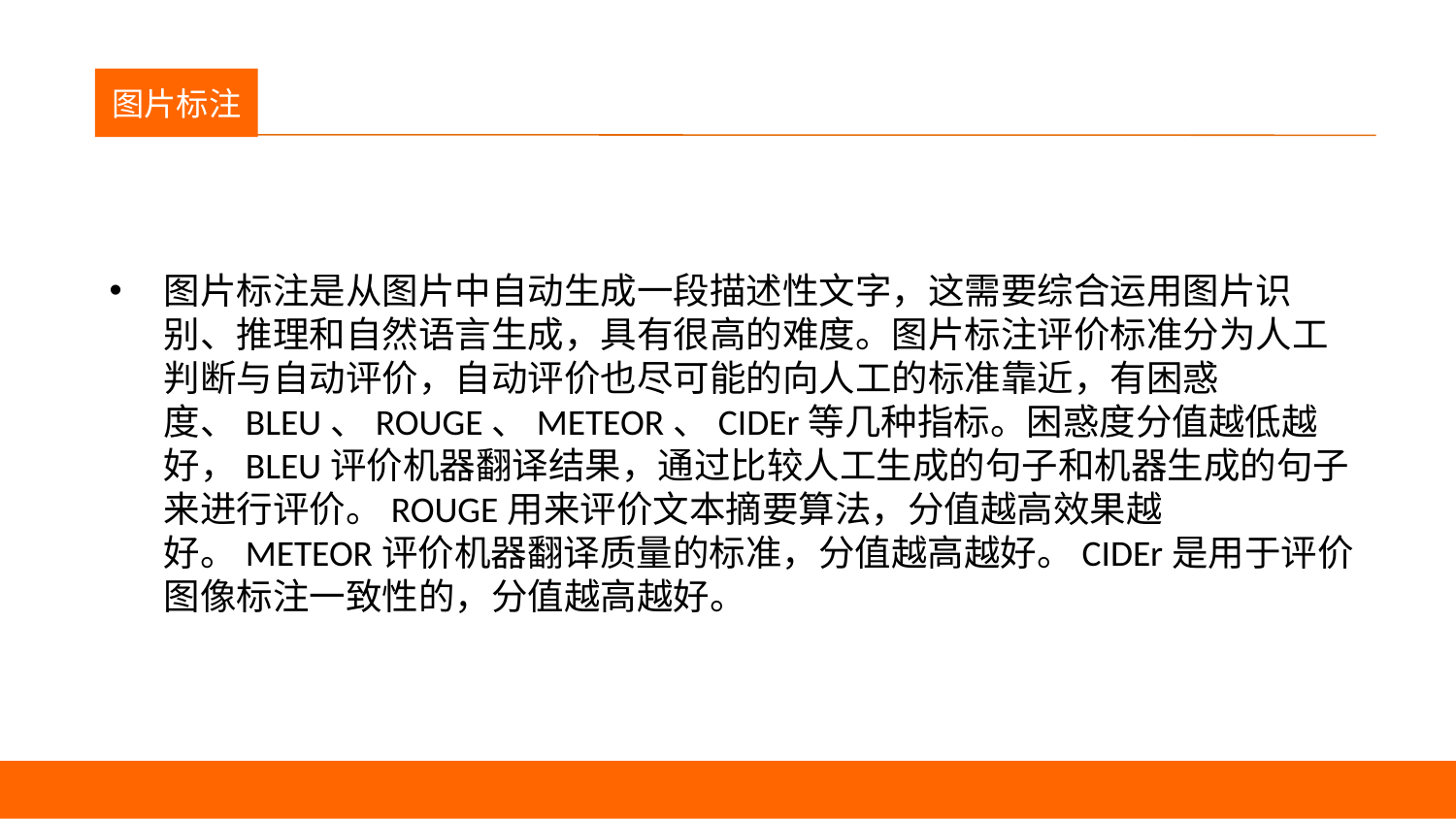

议程
图片标注

图片标注是从图片中自动生成一段描述性文字，这需要综合运用图片识别、推理和自然语言生成，具有很高的难度。图片标注评价标准分为人工判断与自动评价，自动评价也尽可能的向人工的标准靠近，有困惑度、BLEU、ROUGE、METEOR、CIDEr等几种指标。困惑度分值越低越好，BLEU评价机器翻译结果，通过比较人工生成的句子和机器生成的句子来进行评价。ROUGE用来评价文本摘要算法，分值越高效果越好。METEOR评价机器翻译质量的标准，分值越高越好。CIDEr是用于评价图像标注一致性的，分值越高越好。